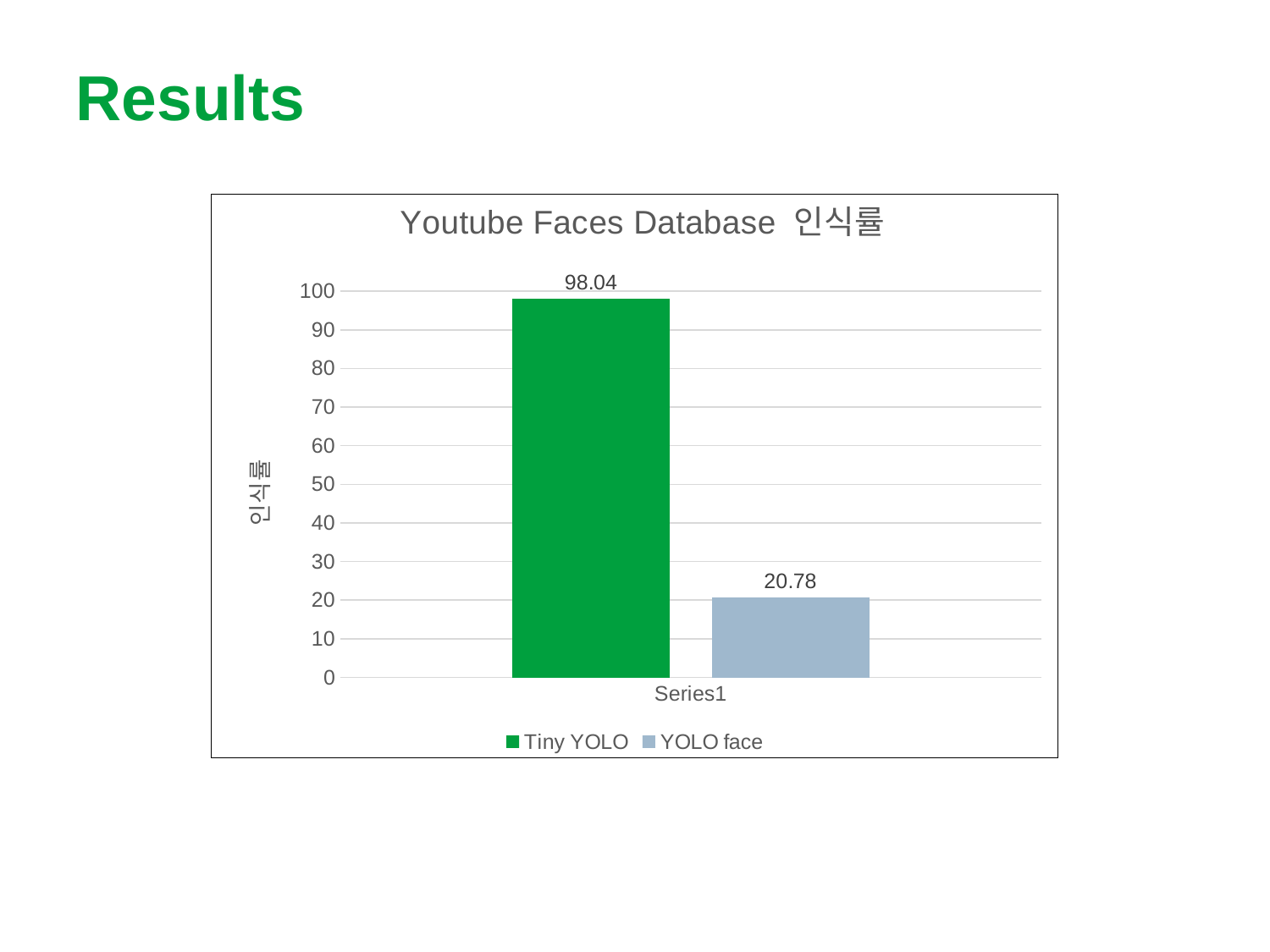

# Results

### Chart: Youtube Faces Database 인식률

| Category | Tiny YOLO | YOLO face |
|---|---|---|
|  | 98.04 | 20.78 |